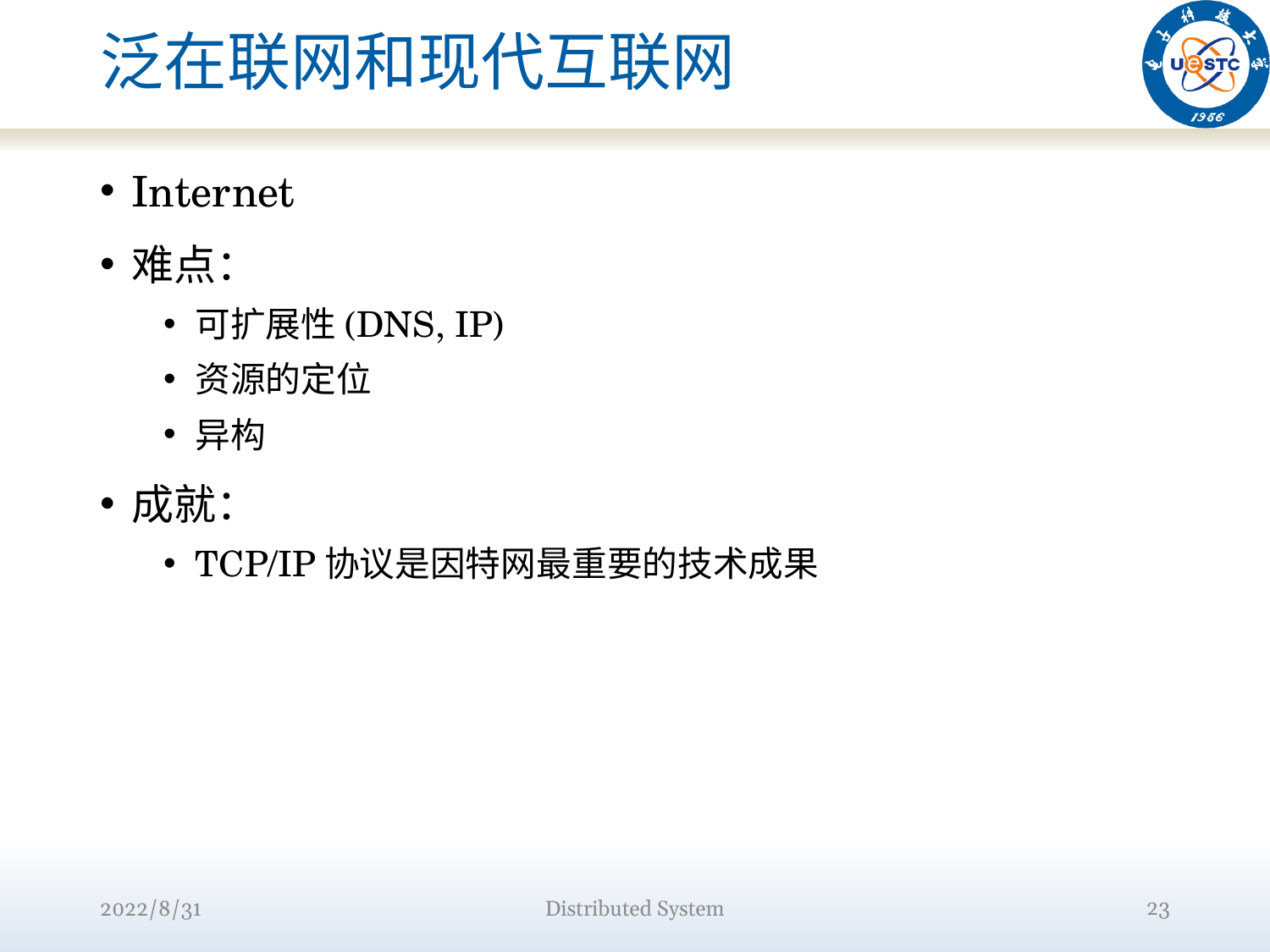

# 泛在联网和现代互联网
Internet
难点：
可扩展性(DNS, IP)
资源的定位
异构
成就：
TCP/IP协议是因特网最重要的技术成果
2022/8/31
Distributed System
23